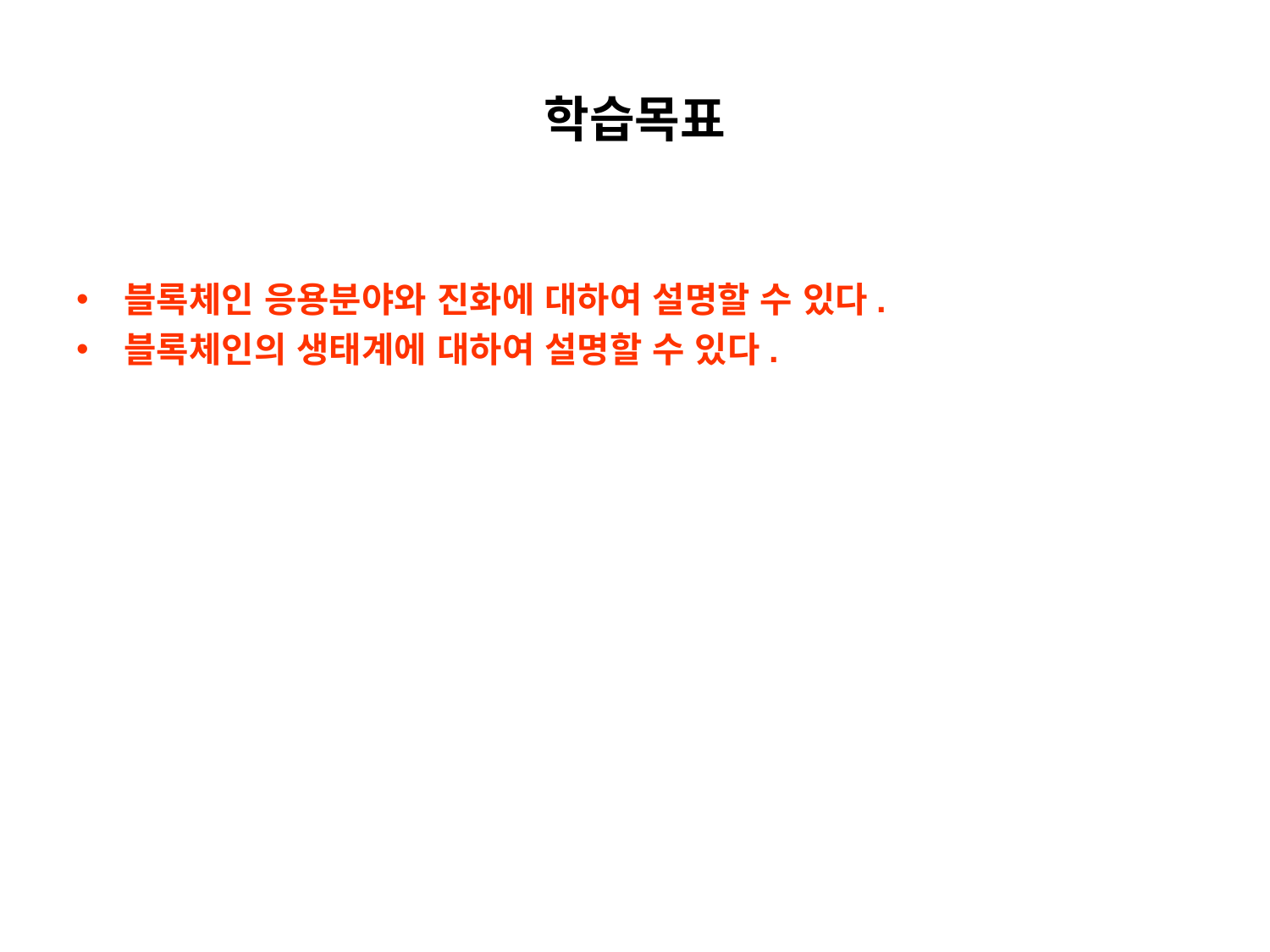

# 학습목표

블록체인 응용분야와 진화에 대하여 설명할 수 있다.
블록체인의 생태계에 대하여 설명할 수 있다.